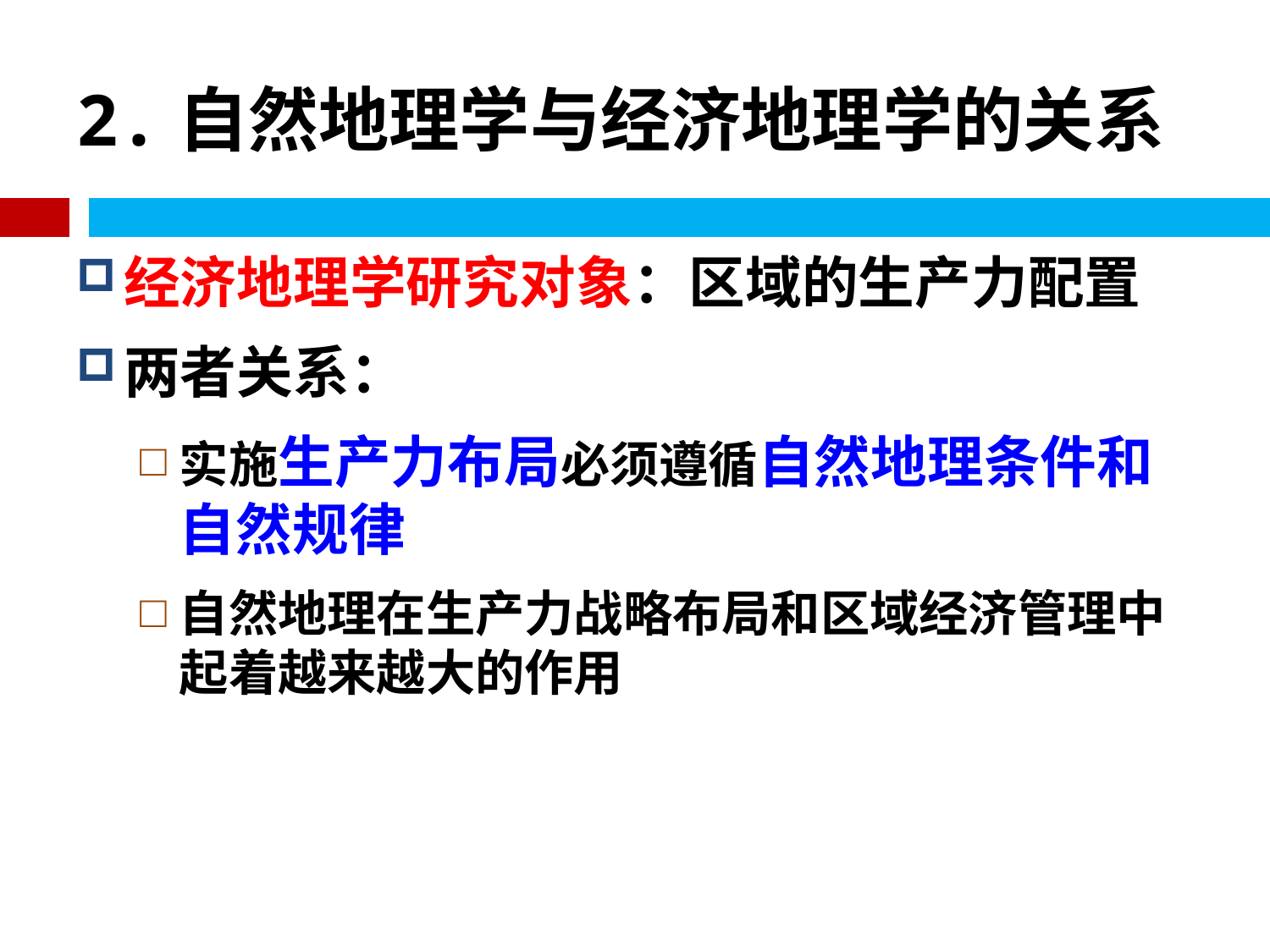

# 2.自然地理学与经济地理学的关系
经济地理学研究对象：区域的生产力配置
两者关系：
实施生产力布局必须遵循自然地理条件和自然规律
自然地理在生产力战略布局和区域经济管理中起着越来越大的作用